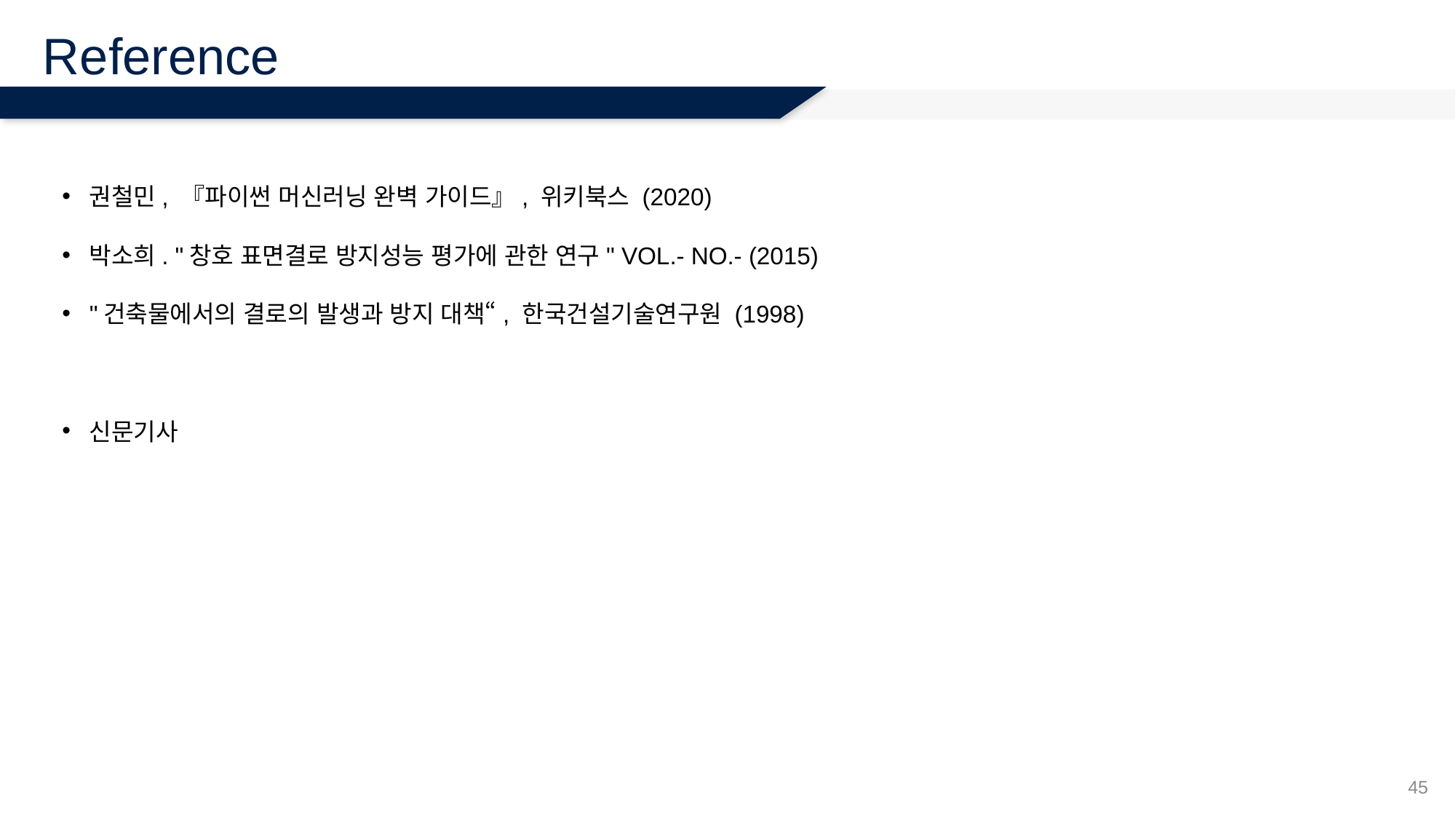

# Reference
권철민, 『파이썬 머신러닝 완벽 가이드』, 위키북스 (2020)
박소희. "창호 표면결로 방지성능 평가에 관한 연구" VOL.- NO.- (2015)
"건축물에서의 결로의 발생과 방지 대책“, 한국건설기술연구원 (1998)

신문기사
45